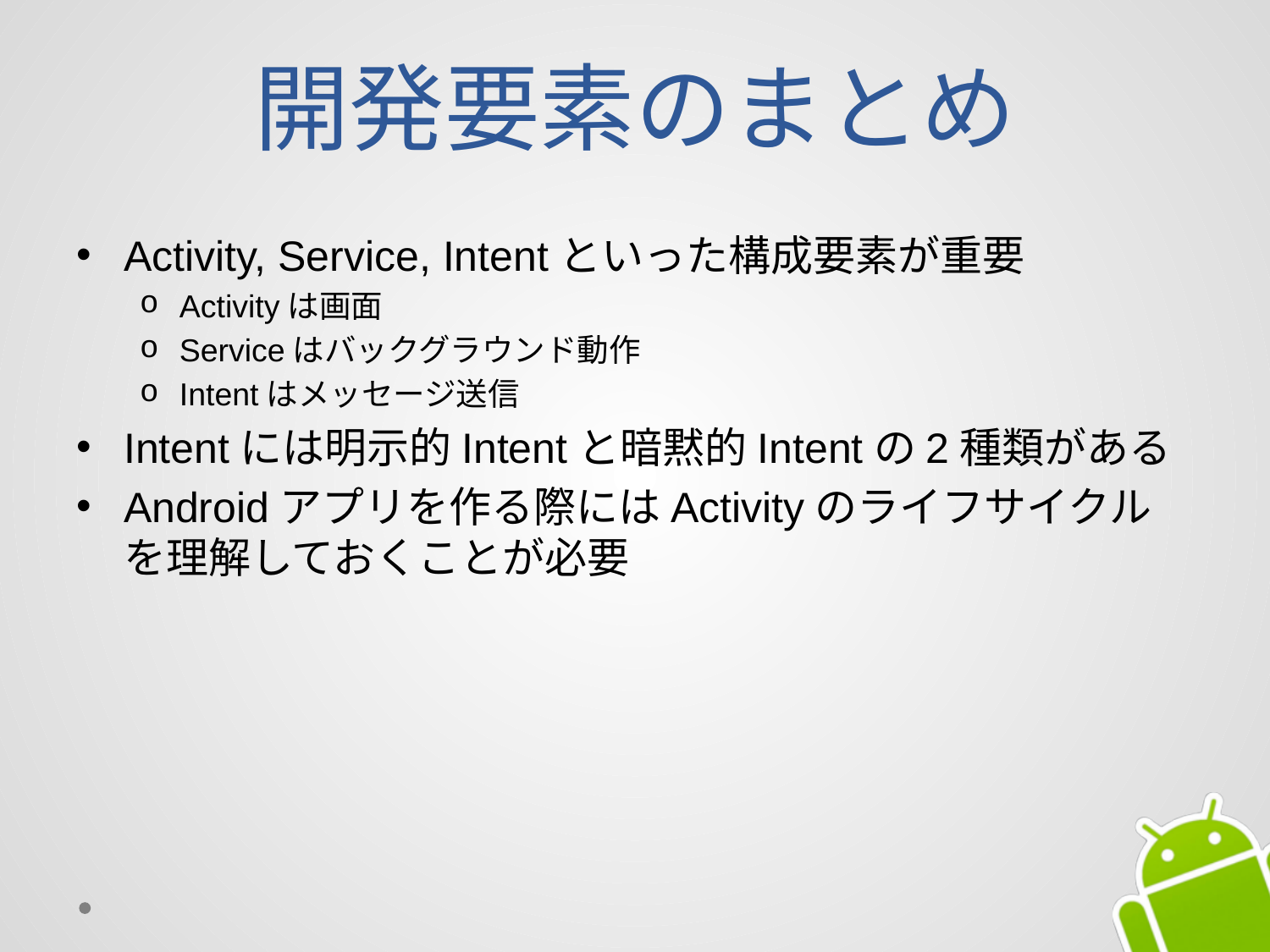

# 開発要素のまとめ
Activity, Service, Intentといった構成要素が重要
Activityは画面
Serviceはバックグラウンド動作
Intentはメッセージ送信
Intentには明示的Intentと暗黙的Intentの2種類がある
Androidアプリを作る際にはActivityのライフサイクルを理解しておくことが必要